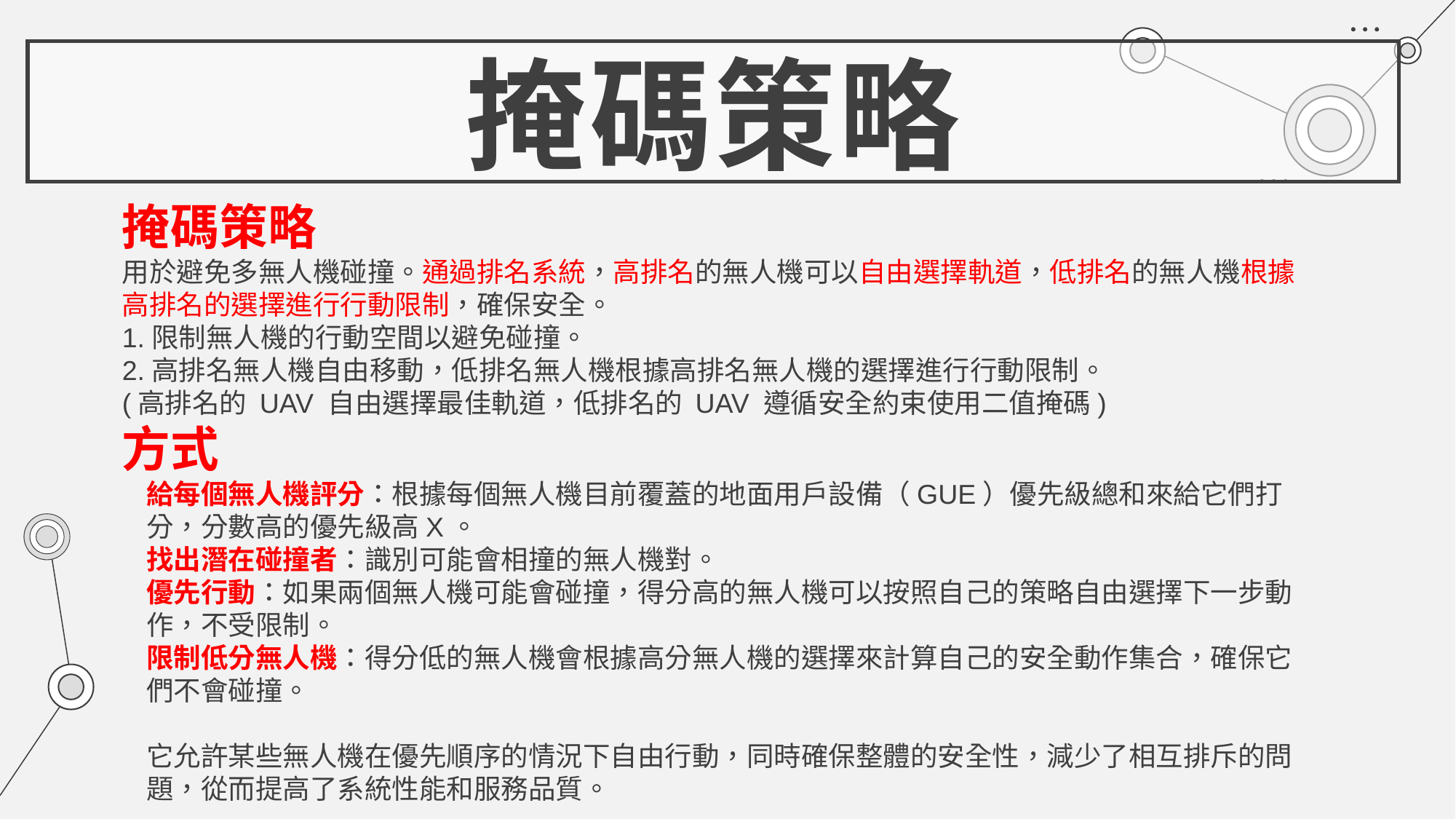

# 掩碼策略
掩碼策略
用於避免多無人機碰撞。通過排名系統，高排名的無人機可以自由選擇軌道，低排名的無人機根據高排名的選擇進行行動限制，確保安全。
1.限制無人機的行動空間以避免碰撞。
2.高排名無人機自由移動，低排名無人機根據高排名無人機的選擇進行行動限制。
(高排名的 UAV 自由選擇最佳軌道，低排名的 UAV 遵循安全約束使用二值掩碼)
方式
給每個無人機評分：根據每個無人機目前覆蓋的地面用戶設備（GUE）優先級總和來給它們打分，分數高的優先級高X。
找出潛在碰撞者：識別可能會相撞的無人機對。
優先行動：如果兩個無人機可能會碰撞，得分高的無人機可以按照自己的策略自由選擇下一步動作，不受限制。
限制低分無人機：得分低的無人機會根據高分無人機的選擇來計算自己的安全動作集合，確保它們不會碰撞。

它允許某些無人機在優先順序的情況下自由行動，同時確保整體的安全性，減少了相互排斥的問題，從而提高了系統性能和服務品質。